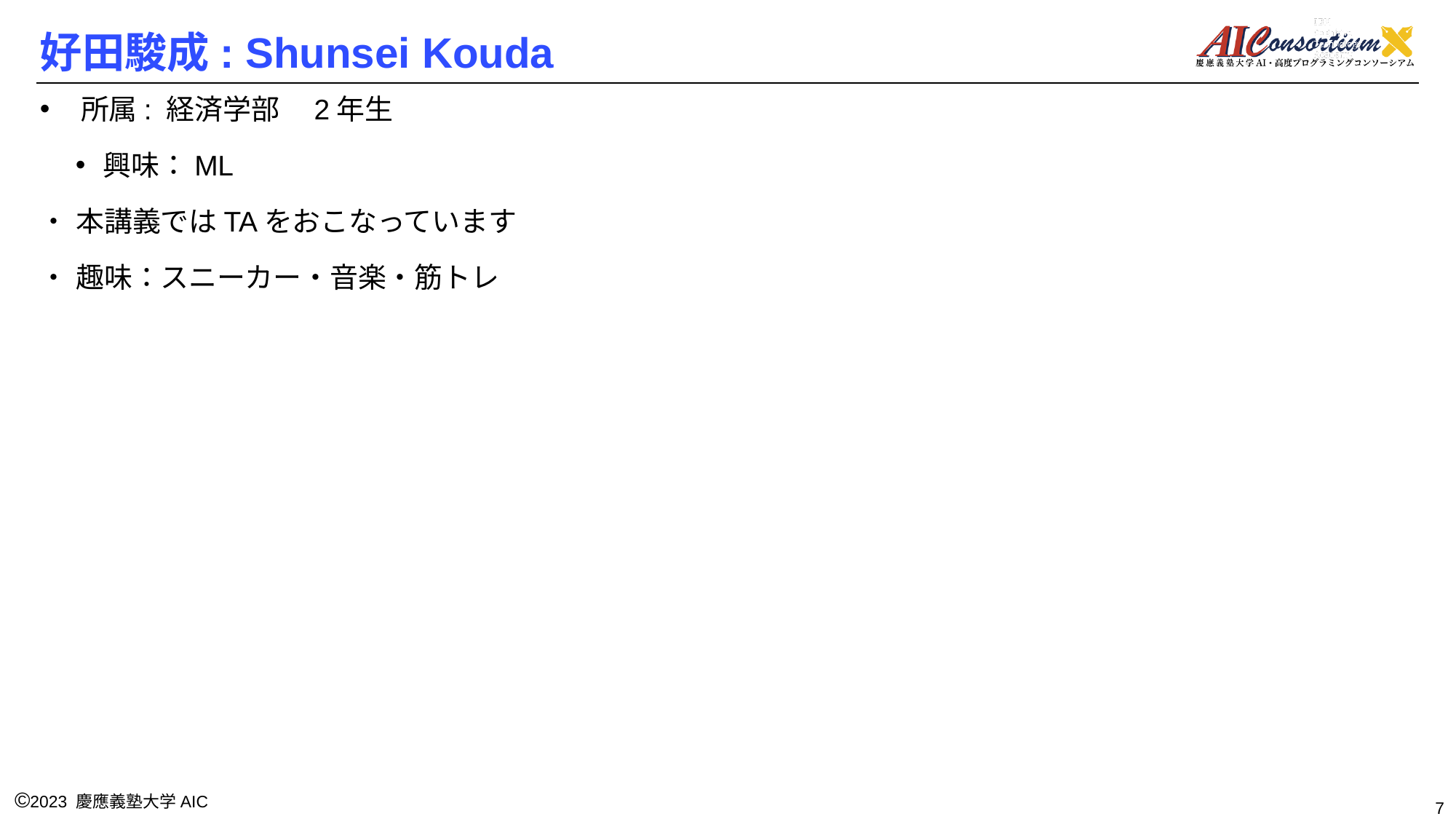

# 好田駿成: Shunsei Kouda
所属: 経済学部　2年生
興味：ML
・ 本講義ではTAをおこなっています
・ 趣味：スニーカー・音楽・筋トレ
7